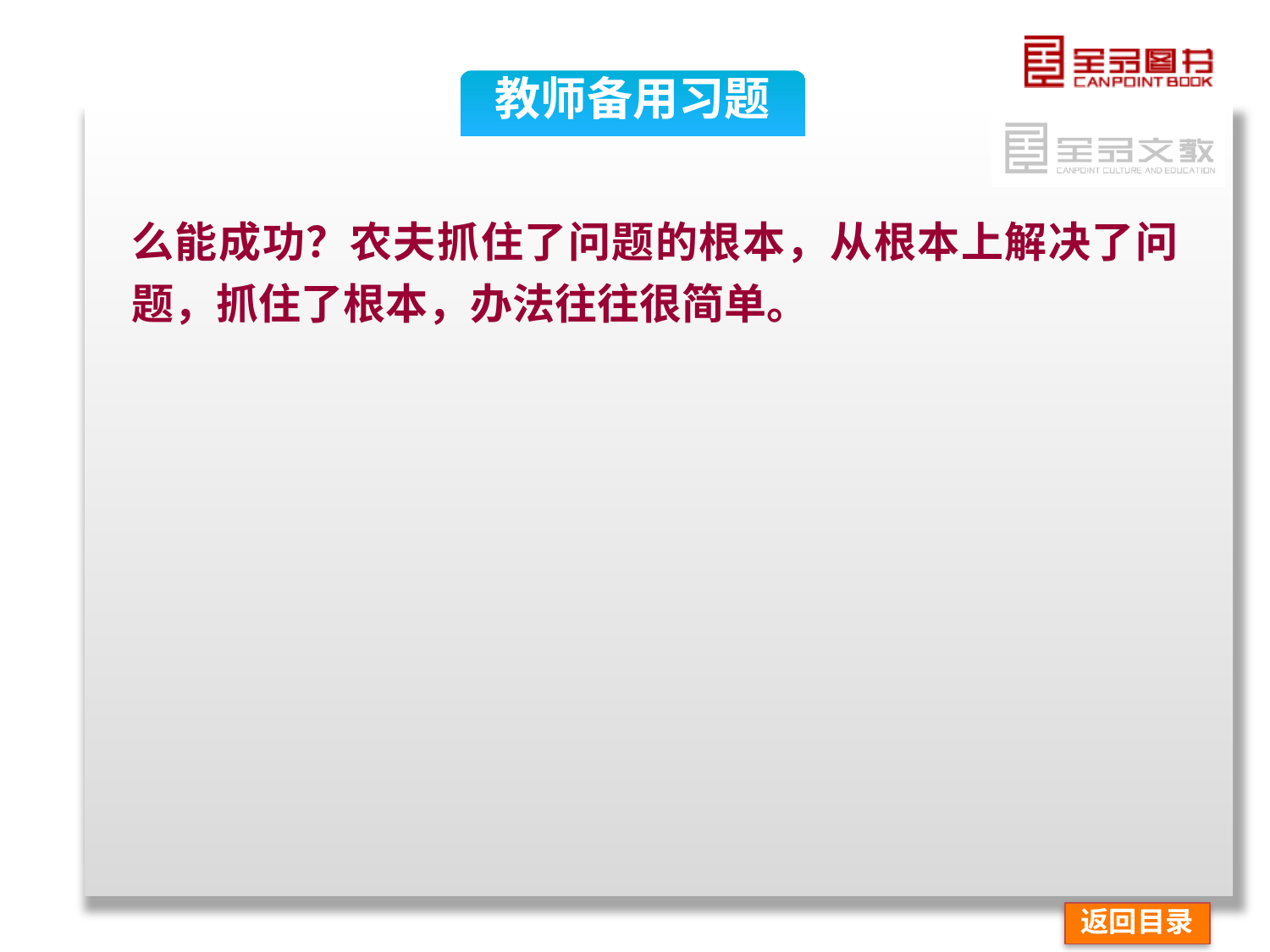

教师备用习题
么能成功？农夫抓住了问题的根本，从根本上解决了问题，抓住了根本，办法往往很简单。
返回目录